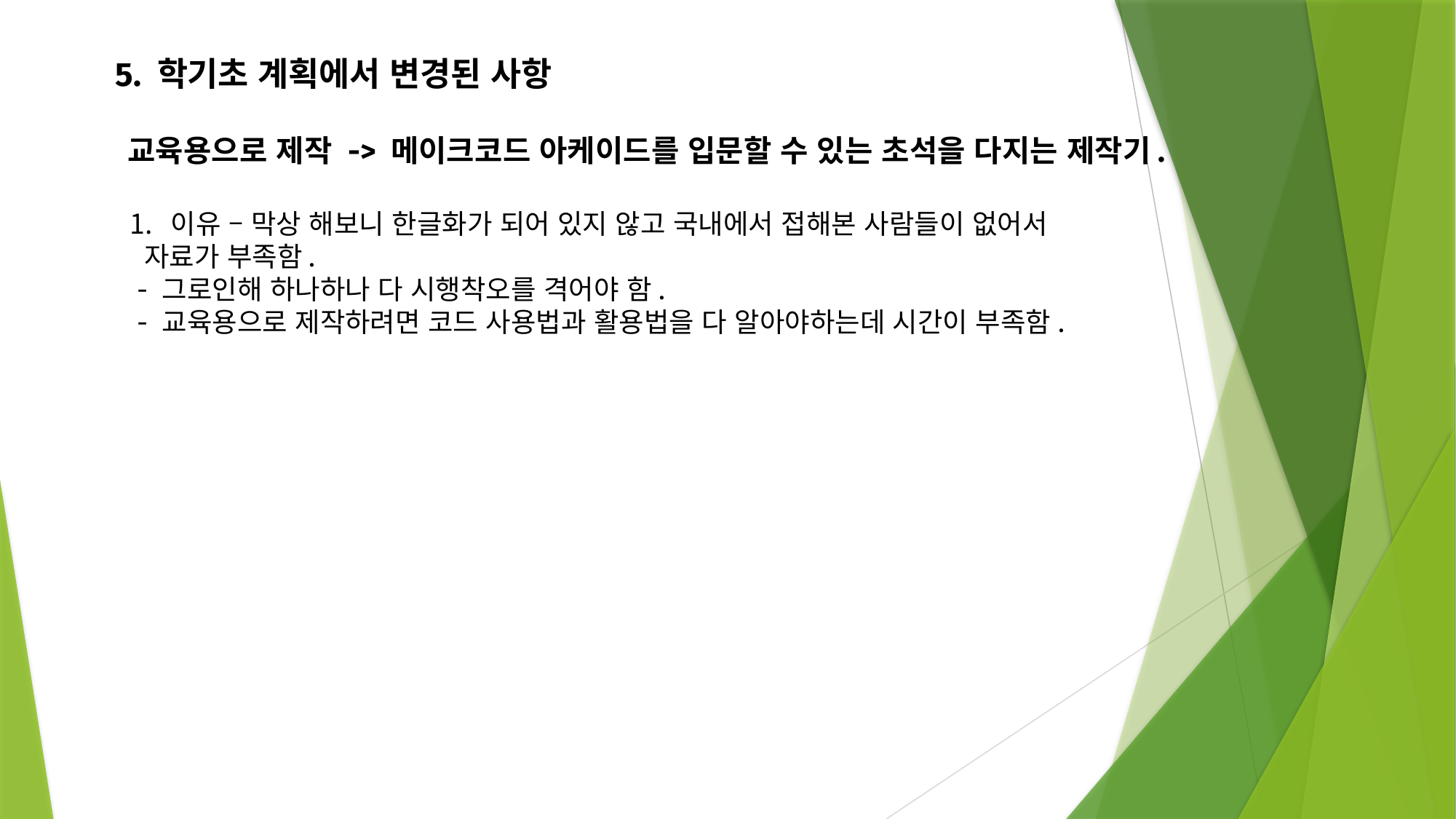

5. 학기초 계획에서 변경된 사항
교육용으로 제작 -> 메이크코드 아케이드를 입문할 수 있는 초석을 다지는 제작기.
이유 – 막상 해보니 한글화가 되어 있지 않고 국내에서 접해본 사람들이 없어서
 자료가 부족함.
 - 그로인해 하나하나 다 시행착오를 격어야 함.
 - 교육용으로 제작하려면 코드 사용법과 활용법을 다 알아야하는데 시간이 부족함.